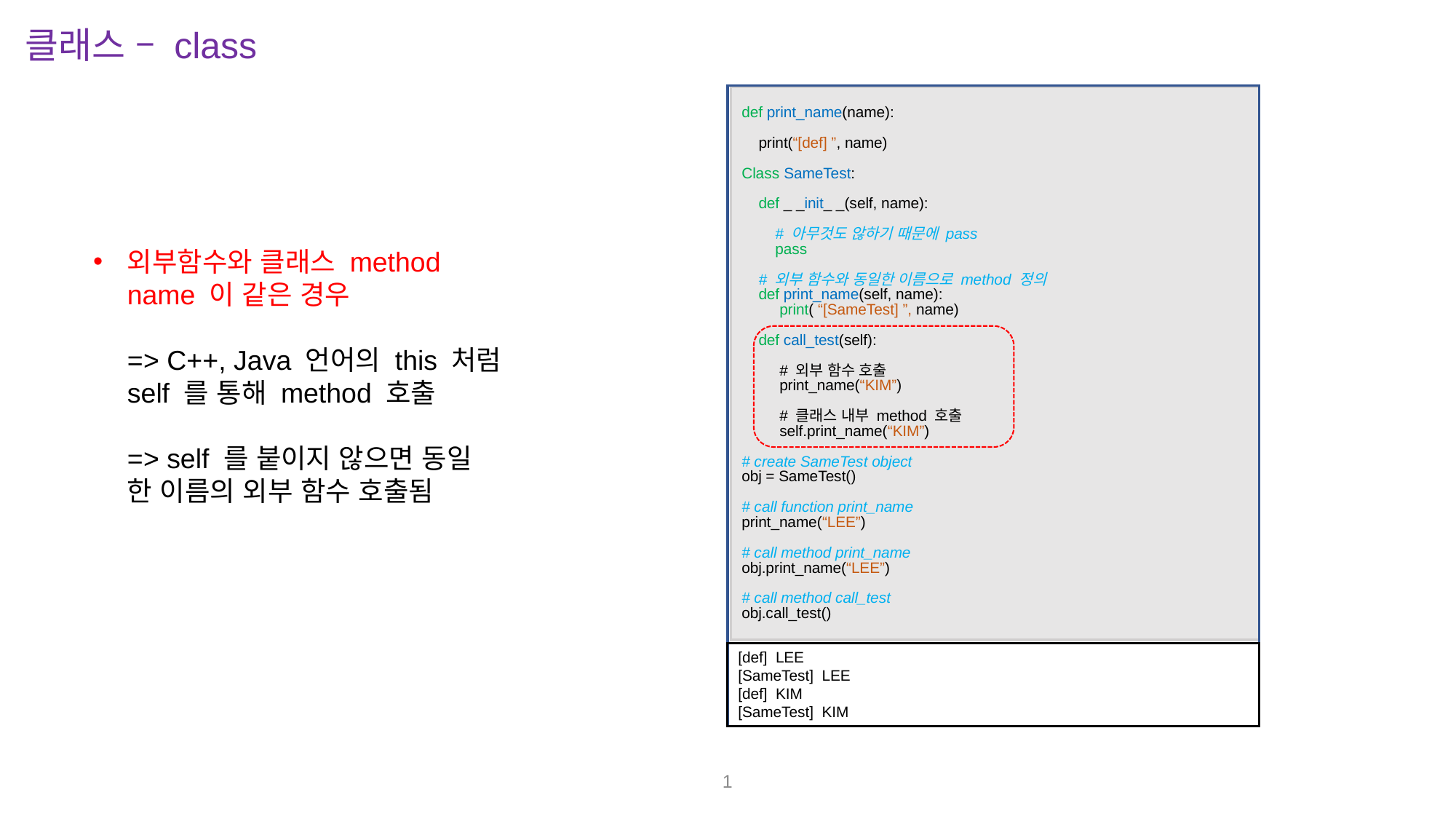

클래스 – class

def print_name(name):

    print(“[def] ”, name)

Class SameTest:

    def _ _init_ _(self, name):

        # 아무것도 않하기 때문에 pass
        pass

    # 외부 함수와 동일한 이름으로 method 정의
    def print_name(self, name):
         print( “[SameTest] ”, name)

    def call_test(self):

         # 외부 함수 호출
         print_name(“KIM”)

         # 클래스 내부 method 호출
         self.print_name(“KIM”)

# create SameTest object
obj = SameTest()

# call function print_name
print_name(“LEE”)

# call method print_name
obj.print_name(“LEE”)

# call method call_test
obj.call_test()
[def]  LEE
[SameTest]  LEE
[def]  KIM
[SameTest]  KIM
외부함수와 클래스 method
name 이 같은 경우
=> C++, Java 언어의 this 처럼
self 를 통해 method 호출
=> self 를 붙이지 않으면 동일
한 이름의 외부 함수 호출됨

1